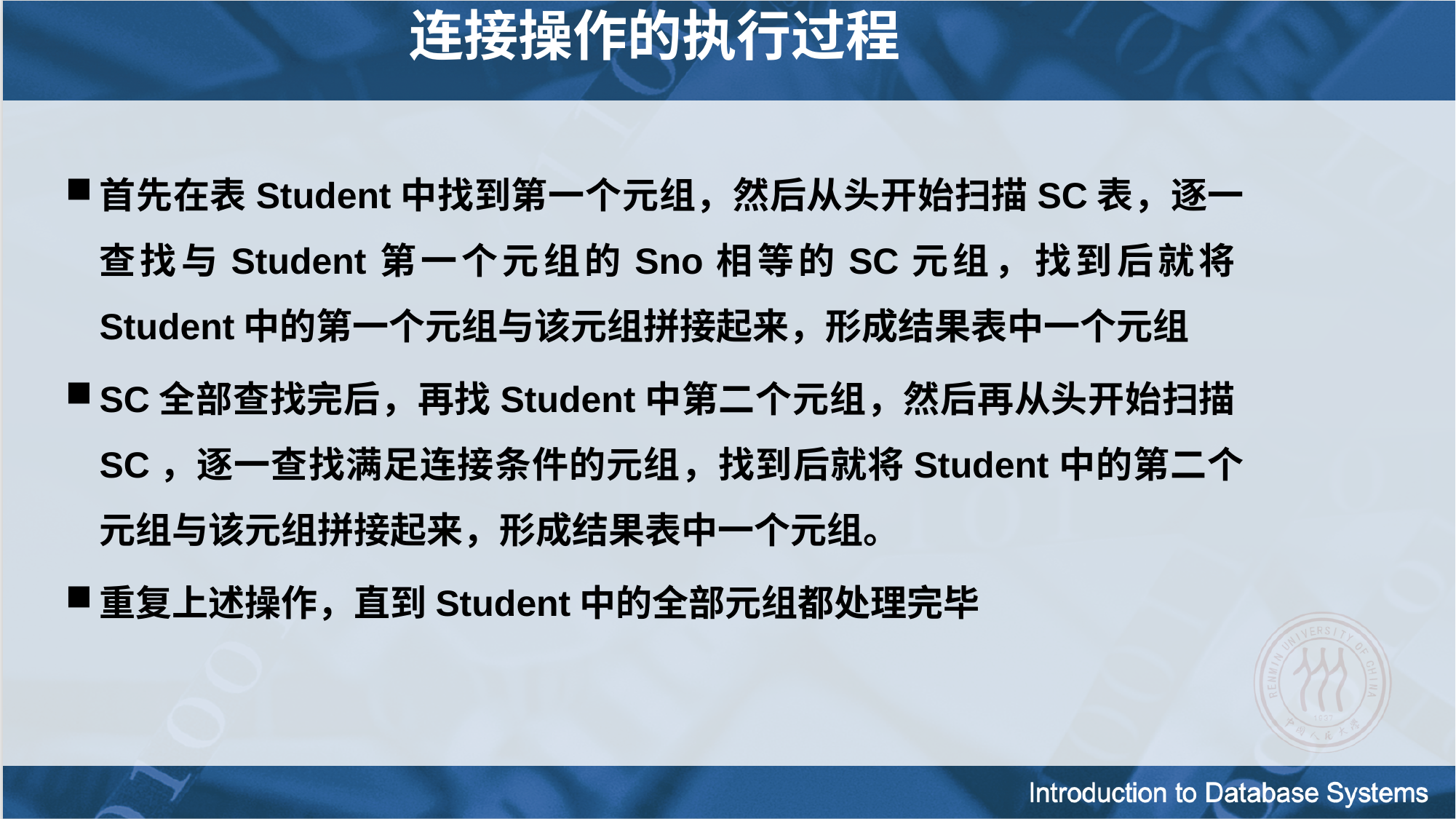

连接操作的执行过程

首先在表Student中找到第一个元组，然后从头开始扫描SC表，逐一查找与Student第一个元组的Sno相等的SC元组，找到后就将Student中的第一个元组与该元组拼接起来，形成结果表中一个元组
SC全部查找完后，再找Student中第二个元组，然后再从头开始扫描SC，逐一查找满足连接条件的元组，找到后就将Student中的第二个元组与该元组拼接起来，形成结果表中一个元组。
重复上述操作，直到Student中的全部元组都处理完毕